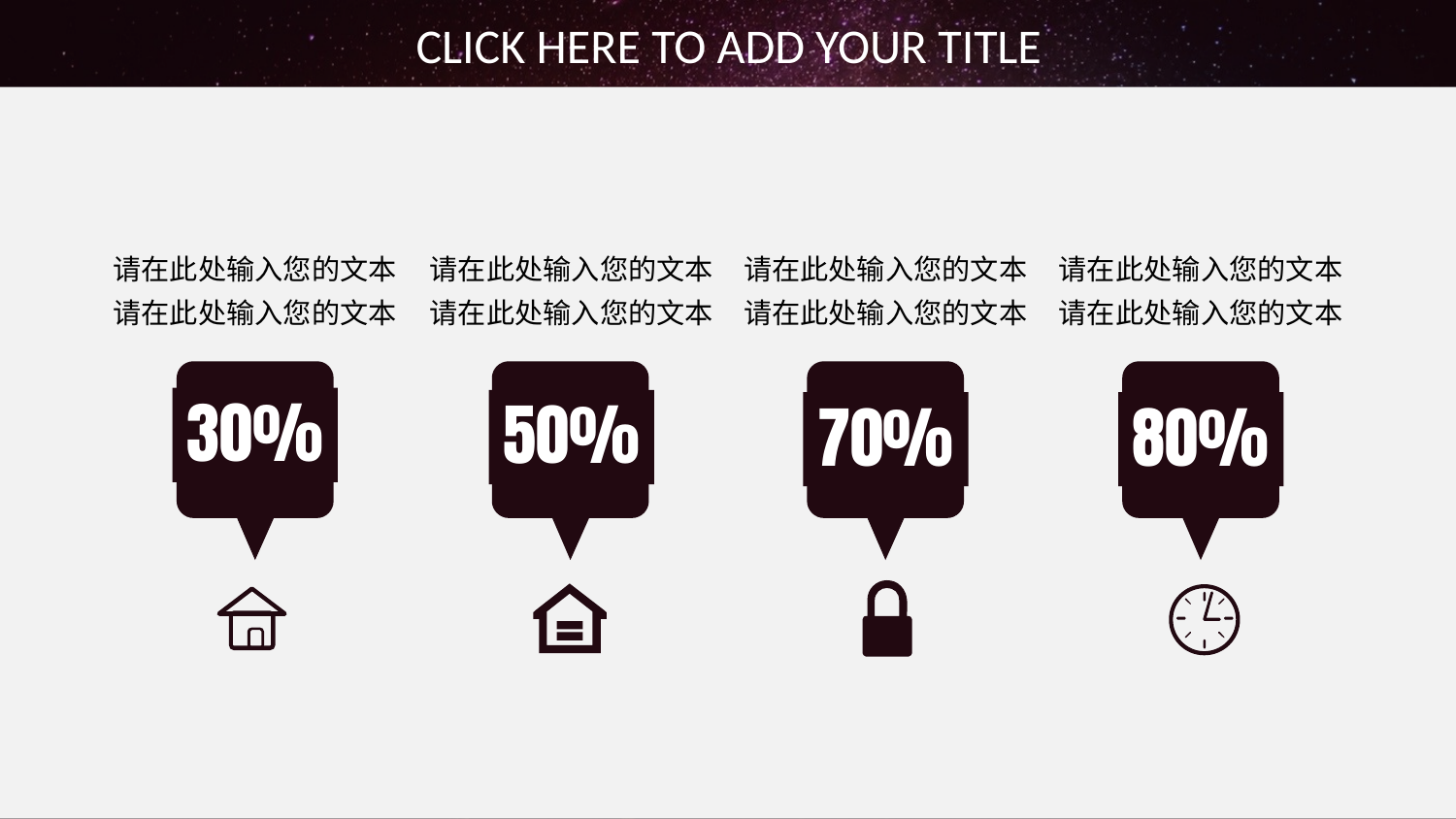

CLICK HERE TO ADD YOUR TITLE
请在此处输入您的文本
请在此处输入您的文本
请在此处输入您的文本
请在此处输入您的文本
请在此处输入您的文本
请在此处输入您的文本
请在此处输入您的文本
请在此处输入您的文本

30%

50%

70%

80%